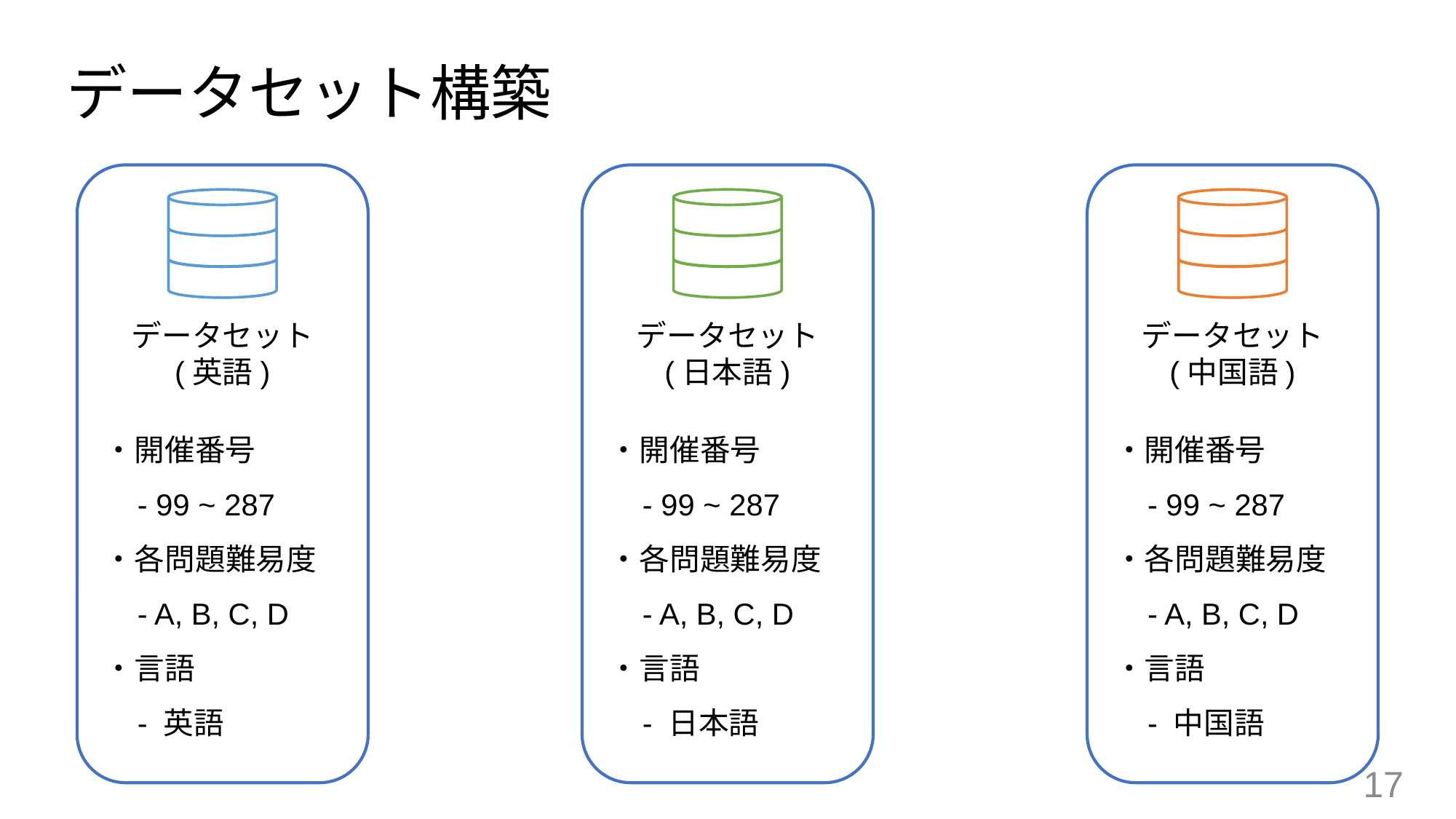

# データセット構築

データセット
(英語)
データセット
(日本語)
データセット
(中国語)
・開催番号
    - 99 ~ 287
・各問題難易度
    - A, B, C, D
・言語
    - 英語
・開催番号
    - 99 ~ 287
・各問題難易度
    - A, B, C, D
・言語
    - 日本語
・開催番号
    - 99 ~ 287
・各問題難易度
    - A, B, C, D
・言語
    - 中国語
17